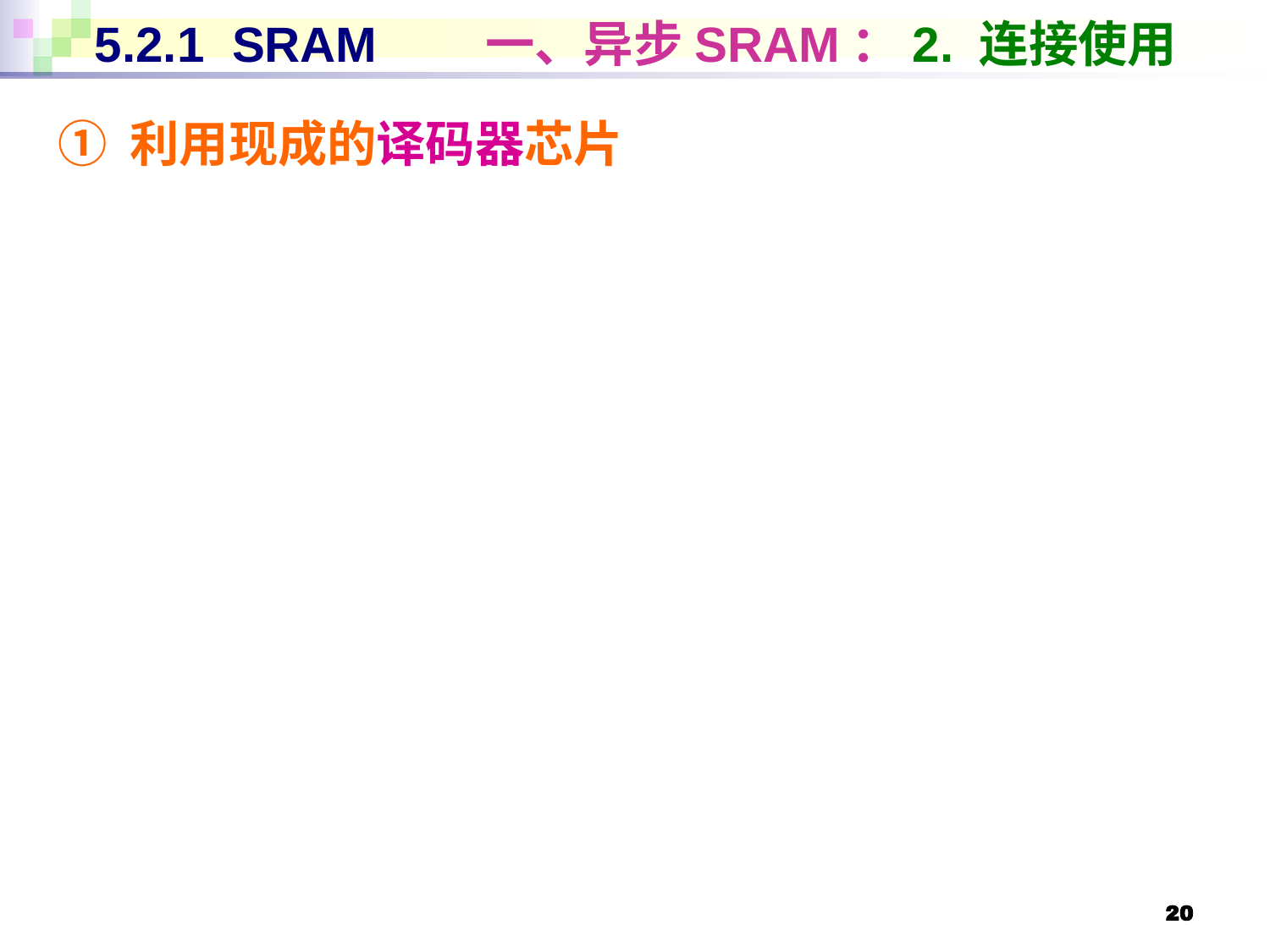

# 5.2.1  SRAM       一、异步SRAM：2. 连接使用
① 利用现成的译码器芯片
20